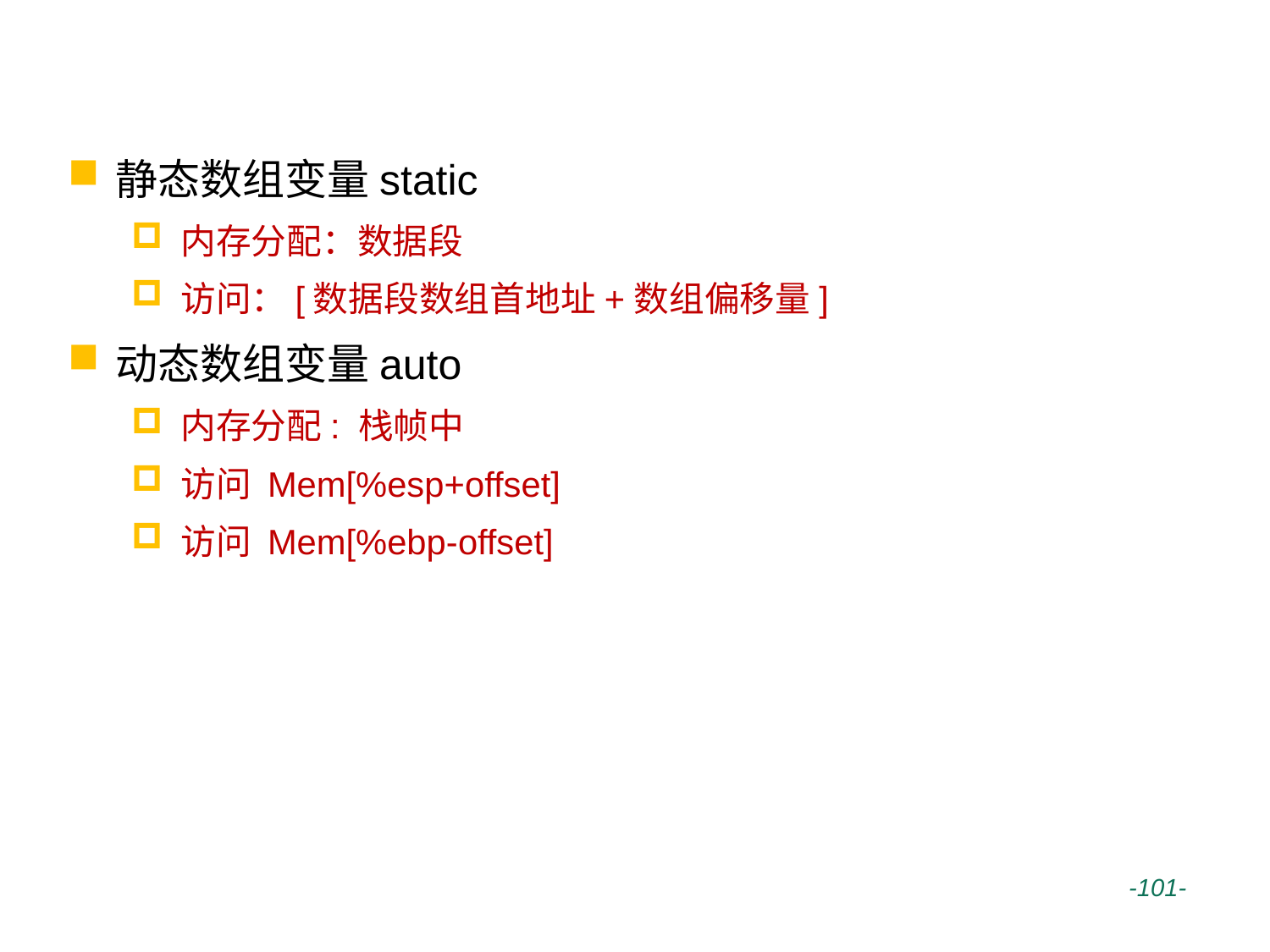

# 数组的内存分配与访问
静态数组变量static
内存分配：数据段
访问：[数据段数组首地址+数组偏移量]
动态数组变量auto
内存分配: 栈帧中
访问 Mem[%esp+offset]
访问 Mem[%ebp-offset]

 -101-